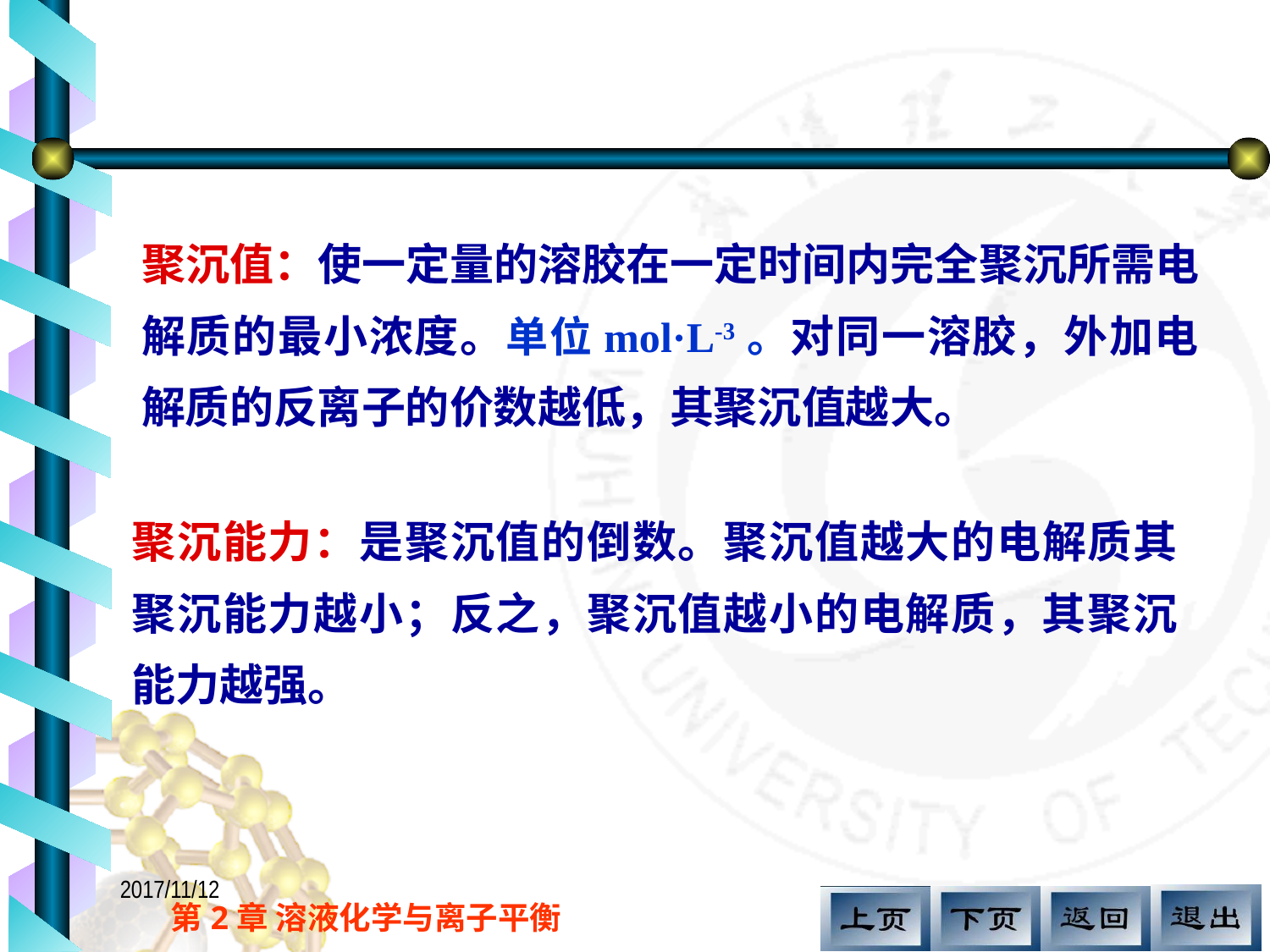

聚沉值：使一定量的溶胶在一定时间内完全聚沉所需电解质的最小浓度。单位mol·L-3。对同一溶胶，外加电解质的反离子的价数越低，其聚沉值越大。
聚沉能力：是聚沉值的倒数。聚沉值越大的电解质其聚沉能力越小；反之，聚沉值越小的电解质，其聚沉能力越强。
2017/11/12